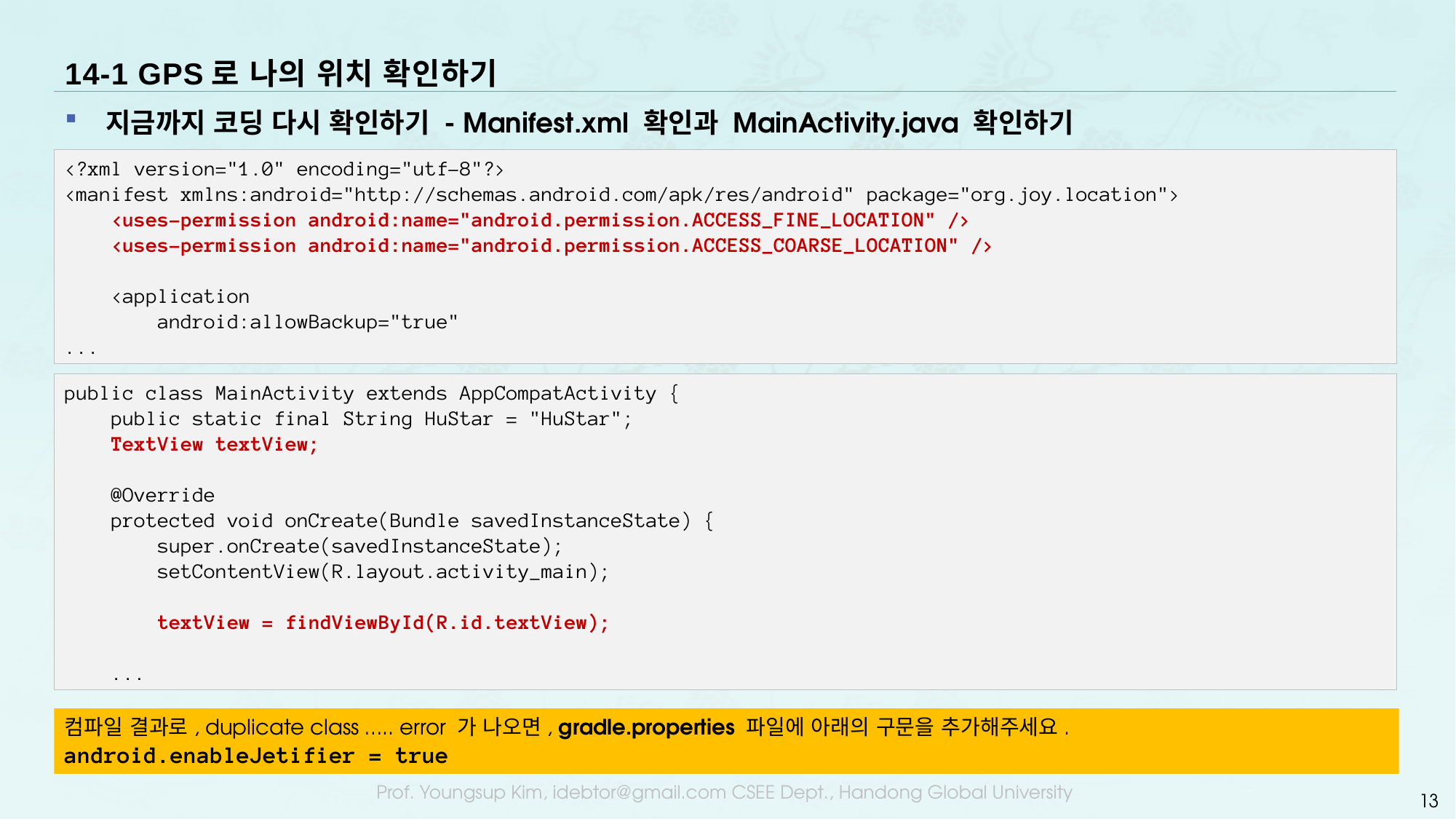

# 14-1 GPS로 나의 위치 확인하기
지금까지 코딩 다시 확인하기 - Manifest.xml 확인과 MainActivity.java 확인하기

<?xml version="1.0" encoding="utf-8"?>
<manifest xmlns:android="http://schemas.android.com/apk/res/android" package="org.joy.location">
    <uses-permission android:name="android.permission.ACCESS_FINE_LOCATION" />
    <uses-permission android:name="android.permission.ACCESS_COARSE_LOCATION" />
    <application
        android:allowBackup="true"
...
public class MainActivity extends AppCompatActivity {
    public static final String HuStar = "HuStar";
    TextView textView;

    @Override
    protected void onCreate(Bundle savedInstanceState) {
        super.onCreate(savedInstanceState);
        setContentView(R.layout.activity_main);

        textView = findViewById(R.id.textView);

    ...
컴파일 결과로, duplicate class ….. error 가 나오면, gradle.properties 파일에 아래의 구문을 추가해주세요.
android.enableJetifier = true
13